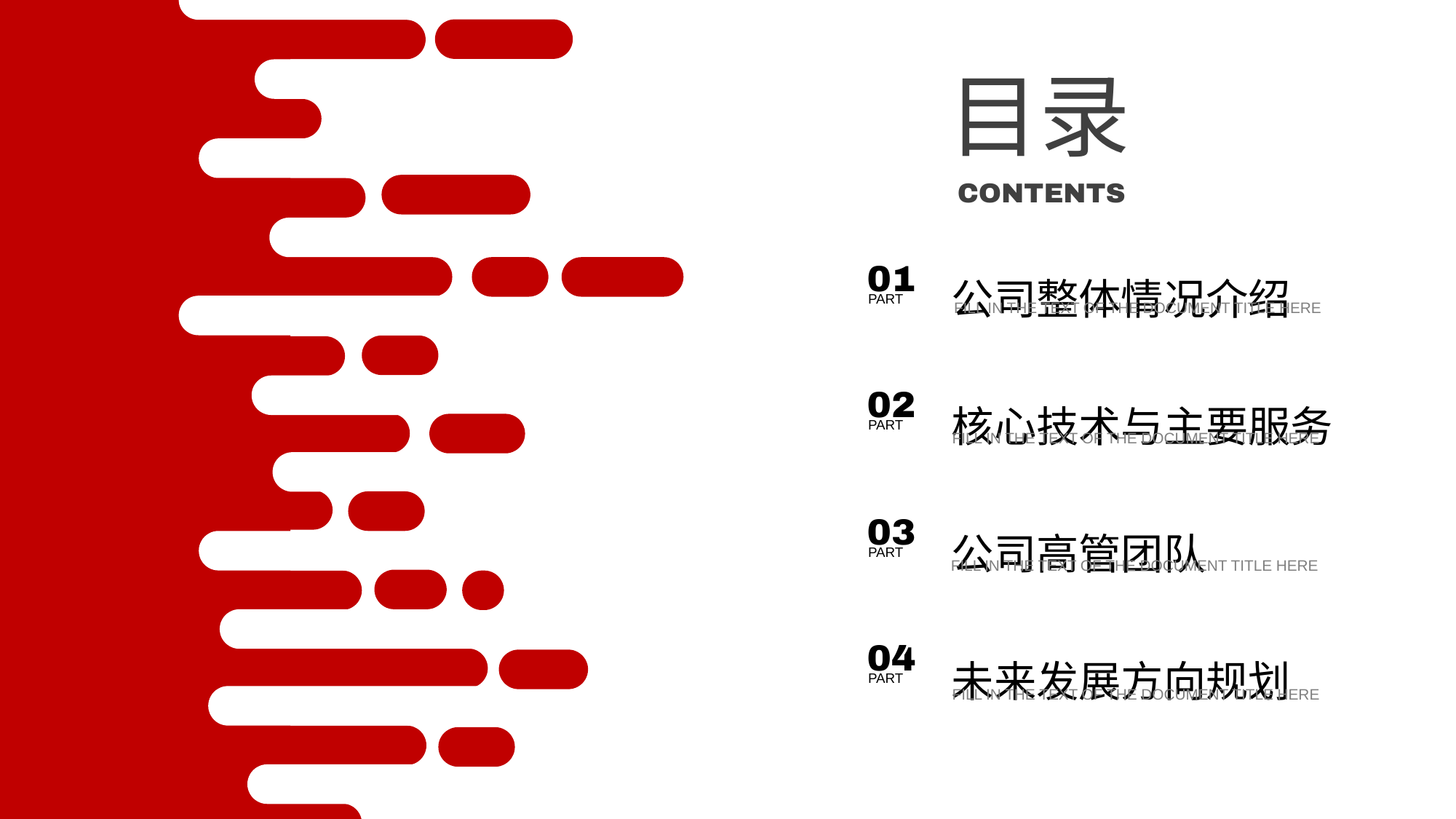

目录
CONTENTS
公司整体情况介绍
核心技术与主要服务
公司高管团队
未来发展方向规划
01
PART
FILL IN THE TEXT OF THE DOCUMENT TITLE HERE
02
PART
FILL IN THE TEXT OF THE DOCUMENT TITLE HERE
03
PART
FILL IN THE TEXT OF THE DOCUMENT TITLE HERE
04
PART
FILL IN THE TEXT OF THE DOCUMENT TITLE HERE